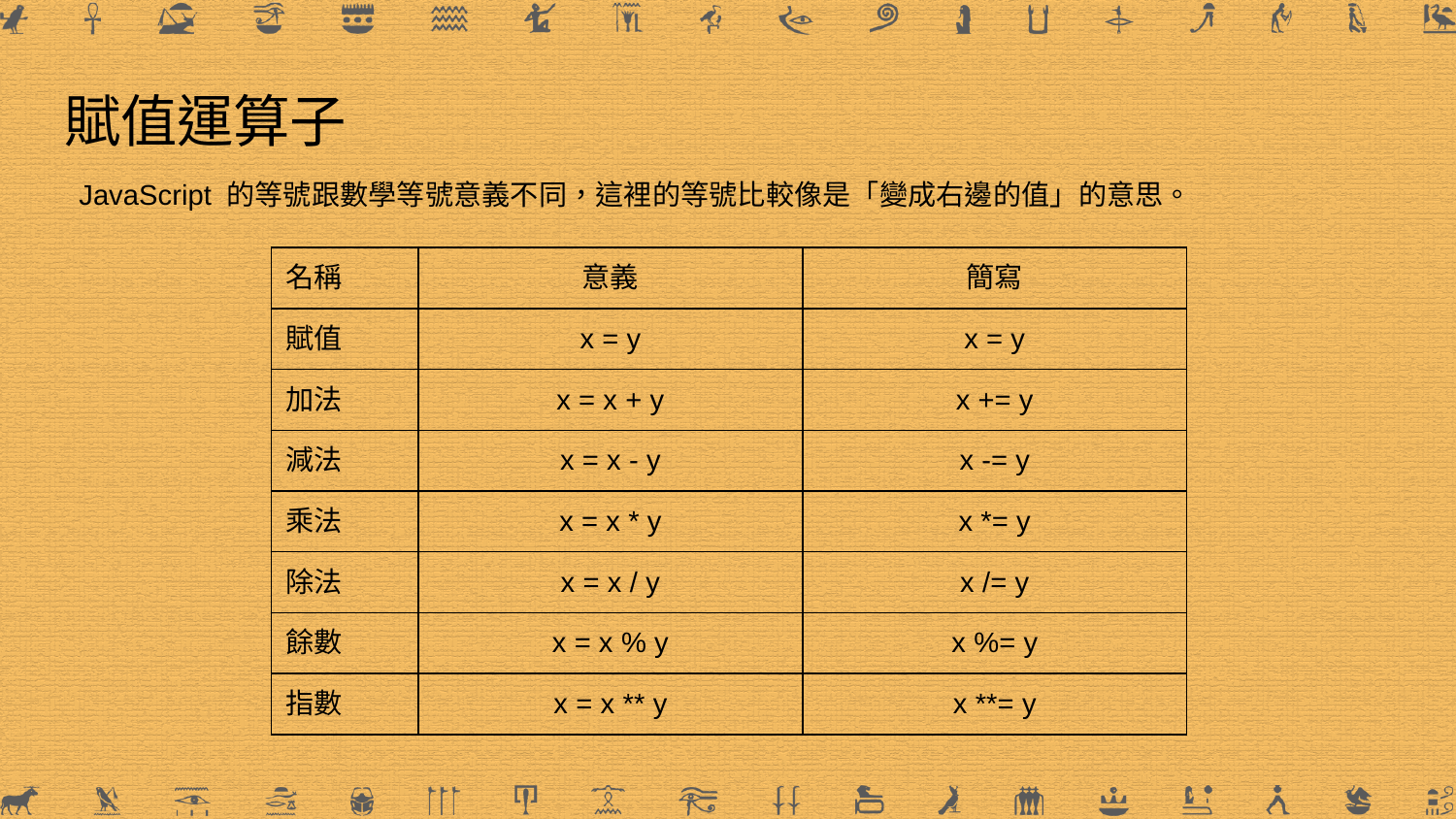

# 賦值運算子
JavaScript 的等號跟數學等號意義不同，這裡的等號比較像是「變成右邊的值」的意思。
| 名稱 | 意義 | 簡寫 |
| --- | --- | --- |
| 賦值 | x = y | x = y |
| 加法 | x = x + y | x += y |
| 減法 | x = x - y | x -= y |
| 乘法 | x = x \* y | x \*= y |
| 除法 | x = x / y | x /= y |
| 餘數 | x = x % y | x %= y |
| 指數 | x = x \*\* y | x \*\*= y |